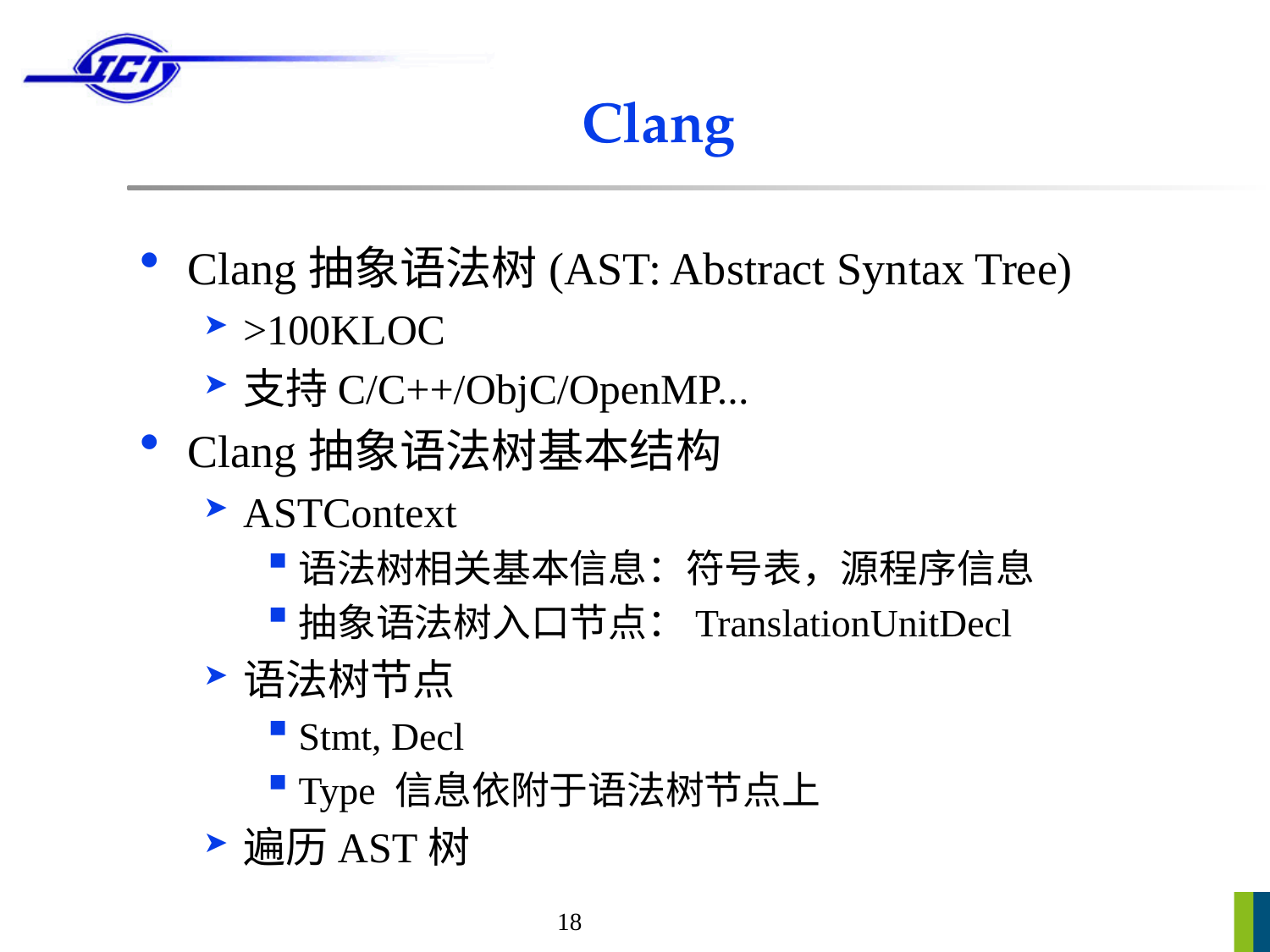

# Clang
Clang抽象语法树(AST: Abstract Syntax Tree)
>100KLOC
支持C/C++/ObjC/OpenMP...
Clang抽象语法树基本结构
ASTContext
语法树相关基本信息：符号表，源程序信息
抽象语法树入口节点：TranslationUnitDecl
语法树节点
Stmt, Decl
Type 信息依附于语法树节点上
遍历AST树